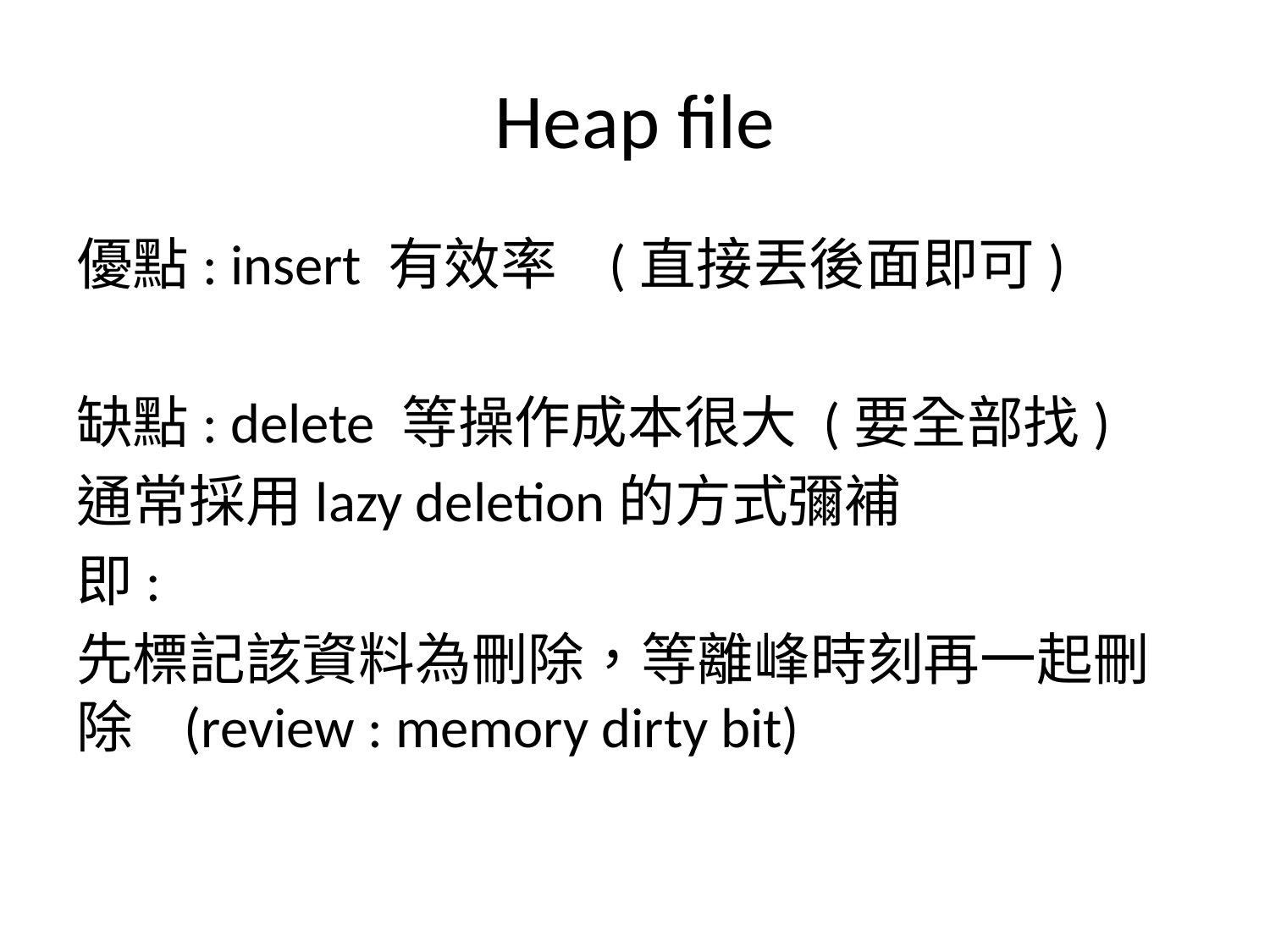

# Heap file
優點: insert 有效率   (直接丟後面即可)

缺點: delete 等操作成本很大 (要全部找)
通常採用lazy deletion的方式彌補
即:
先標記該資料為刪除，等離峰時刻再一起刪除   (review : memory dirty bit)